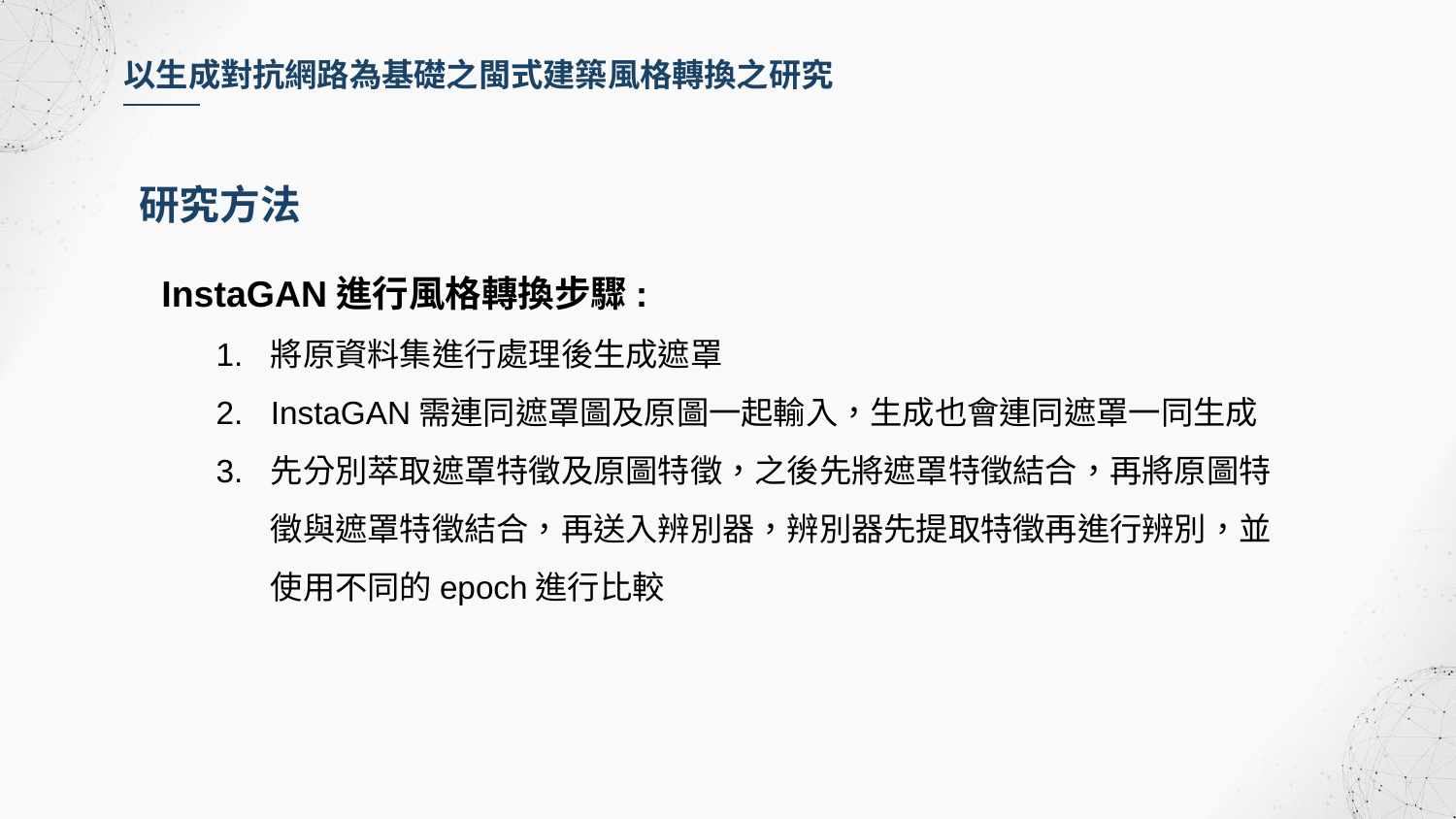

以生成對抗網路為基礎之閩式建築風格轉換之研究
研究方法
InstaGAN進行風格轉換步驟:
將原資料集進行處理後生成遮罩
InstaGAN需連同遮罩圖及原圖一起輸入，生成也會連同遮罩一同生成
先分別萃取遮罩特徵及原圖特徵，之後先將遮罩特徵結合，再將原圖特徵與遮罩特徵結合，再送入辨別器，辨別器先提取特徵再進行辨別，並使用不同的epoch進行比較